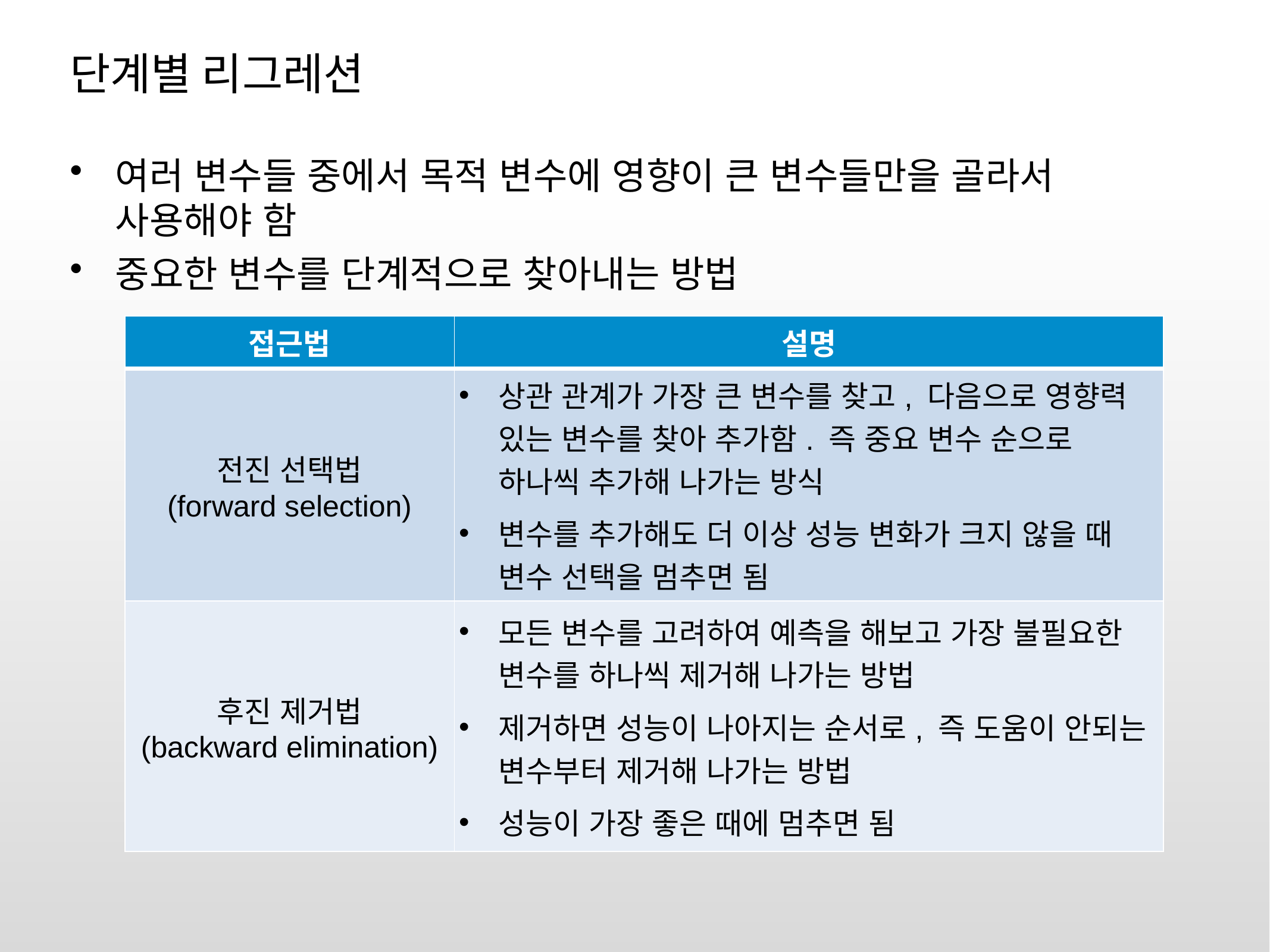

# 단계별 리그레션
여러 변수들 중에서 목적 변수에 영향이 큰 변수들만을 골라서 사용해야 함
중요한 변수를 단계적으로 찾아내는 방법
| 접근법 | 설명 |
| --- | --- |
| 전진 선택법 (forward selection) | 상관 관계가 가장 큰 변수를 찾고, 다음으로 영향력 있는 변수를 찾아 추가함. 즉 중요 변수 순으로 하나씩 추가해 나가는 방식 변수를 추가해도 더 이상 성능 변화가 크지 않을 때 변수 선택을 멈추면 됨 |
| 후진 제거법 (backward elimination) | 모든 변수를 고려하여 예측을 해보고 가장 불필요한 변수를 하나씩 제거해 나가는 방법 제거하면 성능이 나아지는 순서로, 즉 도움이 안되는 변수부터 제거해 나가는 방법 성능이 가장 좋은 때에 멈추면 됨 |
232